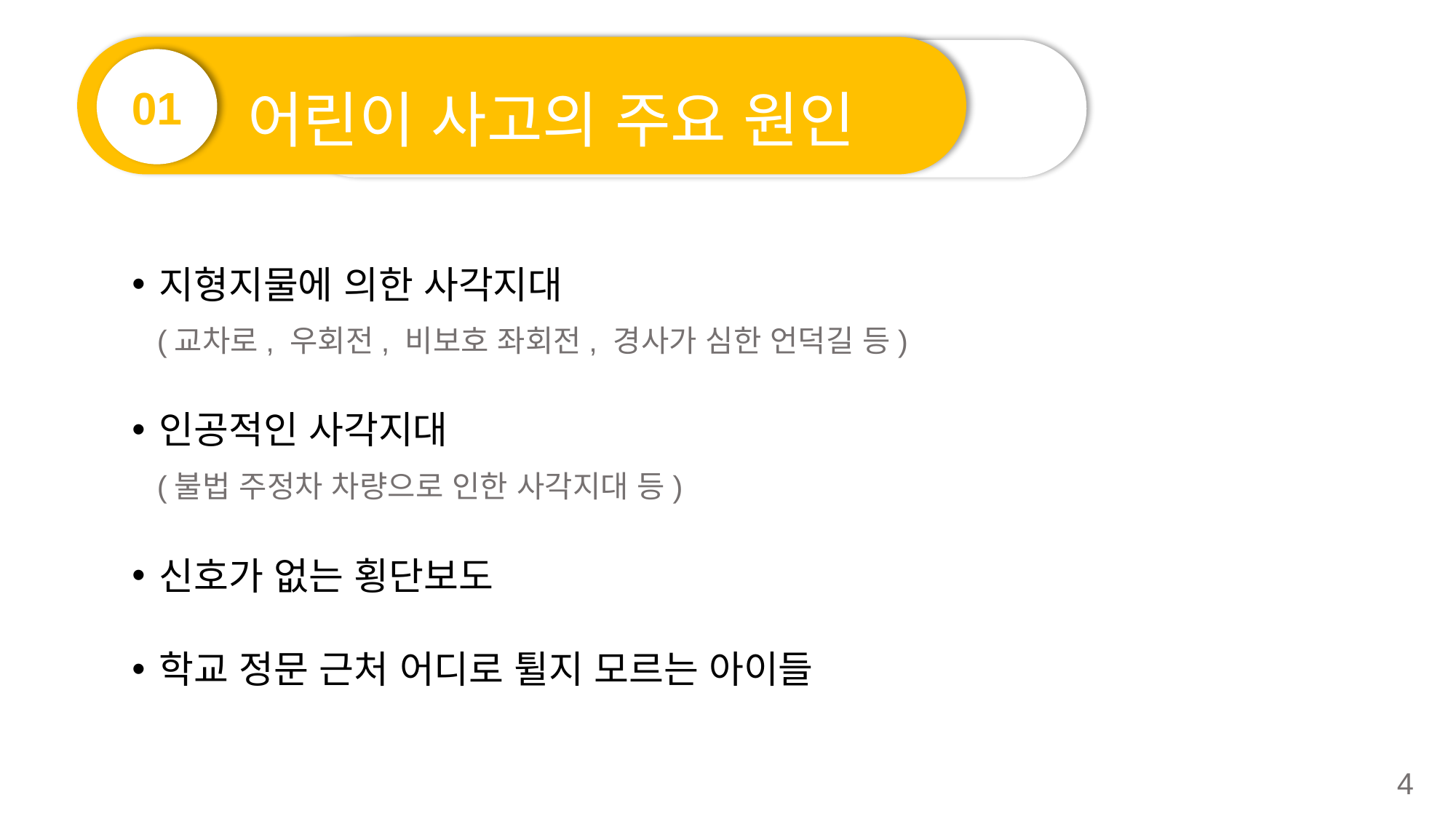

어린이 사고의 주요 원인

01
지형지물에 의한 사각지대
   (교차로, 우회전, 비보호 좌회전, 경사가 심한 언덕길 등)

인공적인 사각지대
   (불법 주정차 차량으로 인한 사각지대 등)

신호가 없는 횡단보도

학교 정문 근처 어디로 튈지 모르는 아이들
4